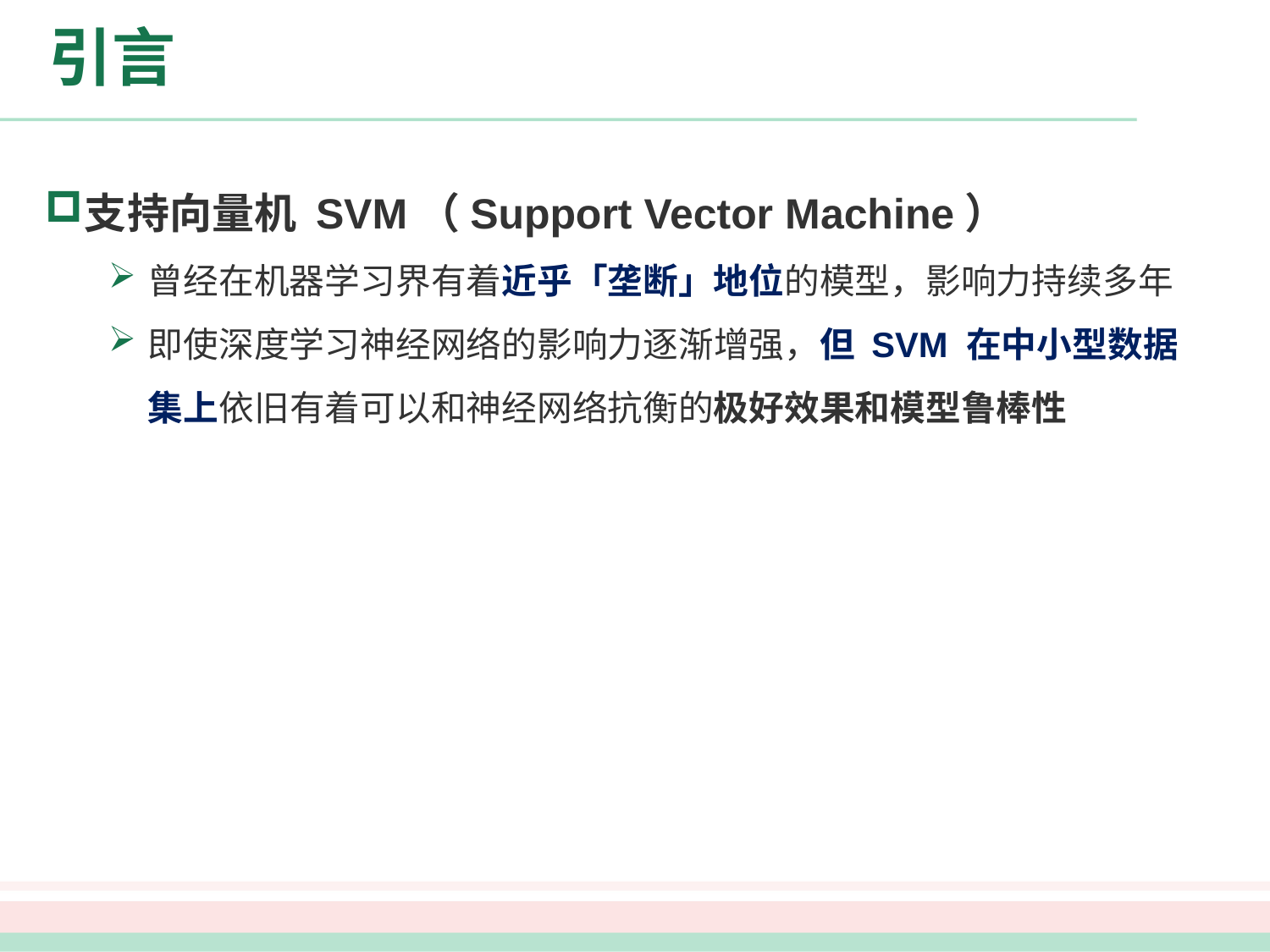

# 引言
支持向量机 SVM（Support Vector Machine）
曾经在机器学习界有着近乎「垄断」地位的模型，影响力持续多年
即使深度学习神经网络的影响力逐渐增强，但 SVM 在中小型数据集上依旧有着可以和神经网络抗衡的极好效果和模型鲁棒性